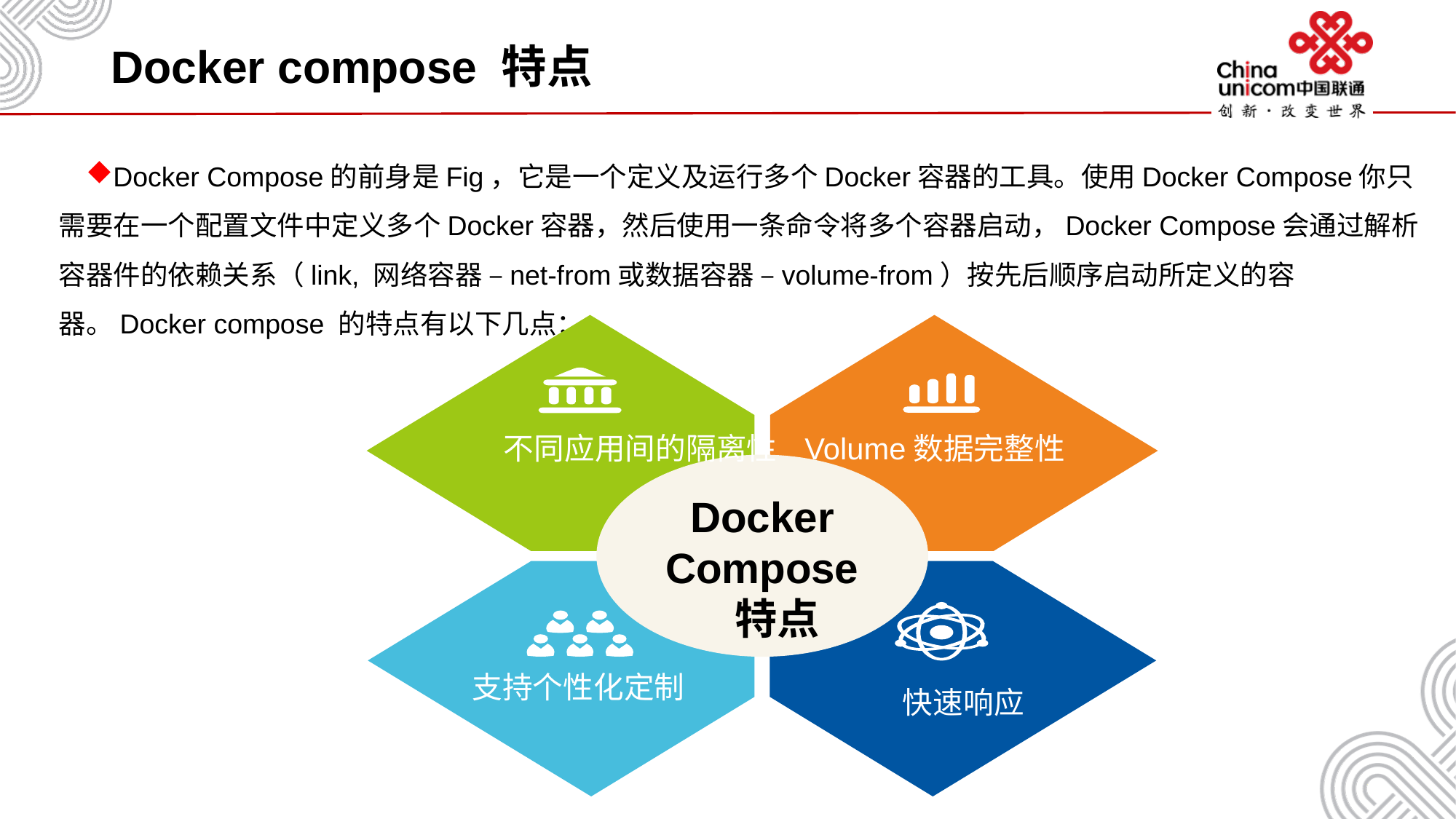

# Docker compose 特点
Docker Compose的前身是Fig，它是一个定义及运行多个Docker容器的工具。使用Docker Compose你只需要在一个配置文件中定义多个Docker容器，然后使用一条命令将多个容器启动，Docker Compose会通过解析容器件的依赖关系（link, 网络容器 –net-from或数据容器 –volume-from）按先后顺序启动所定义的容器。Docker compose 的特点有以下几点：

不同应用间的隔离性
Volume数据完整性
Docker Compose
  特点

     支持个性化定制
快速响应